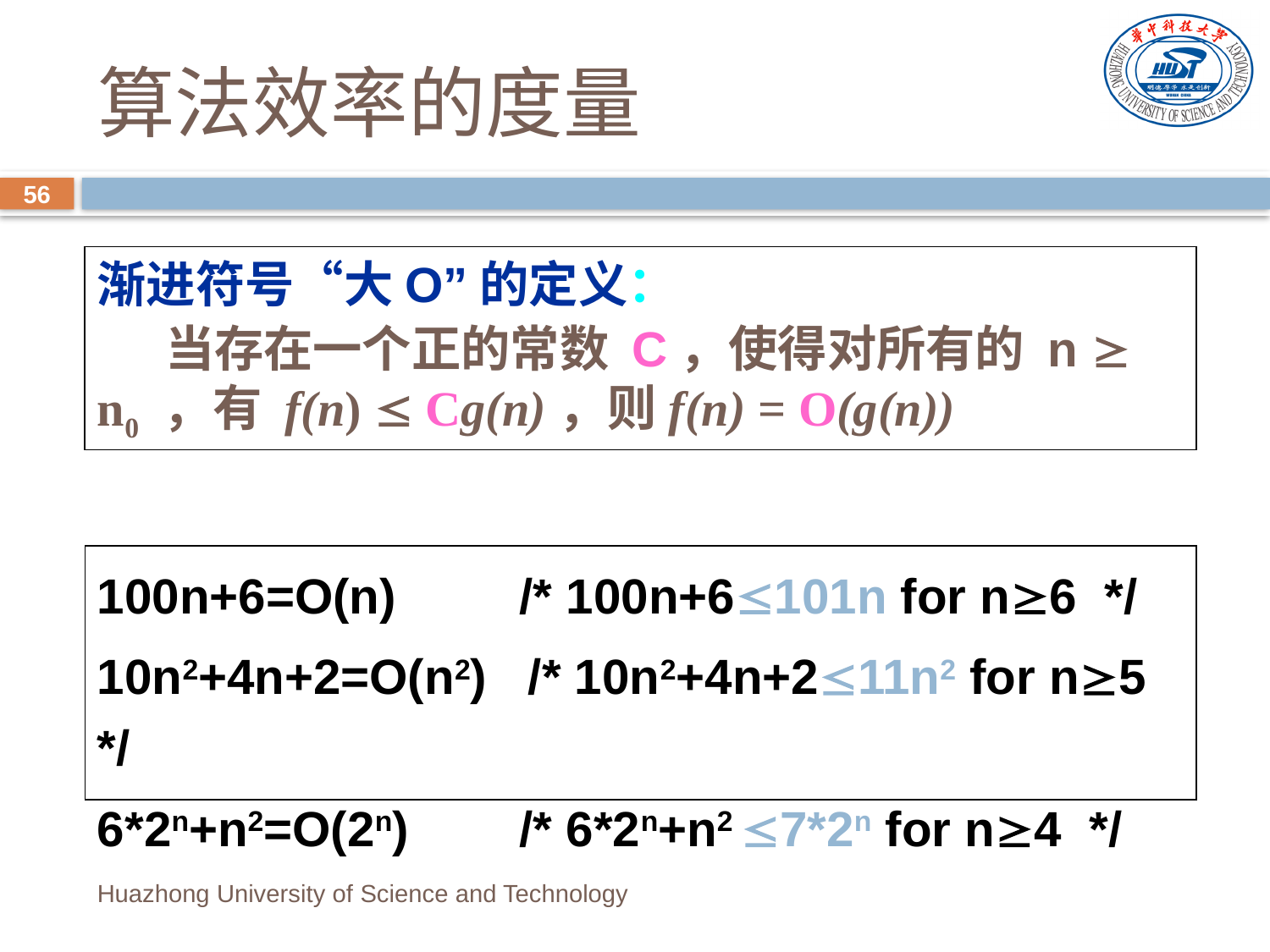

# 算法效率的度量
56
渐进符号“大O”的定义：
     当存在一个正的常数 C，使得对所有的 n ≥ n0 ，有 f(n) ≤ Cg(n)，则f(n) = O(g(n))
100n+6=O(n)	   /* 100n+6≤101n for n≥6  */
10n2+4n+2=O(n2)   /* 10n2+4n+2≤11n2 for n≥5 */
6*2n+n2=O(2n)	   /* 6*2n+n2 ≤7*2n for n≥4  */
Huazhong University of Science and Technology